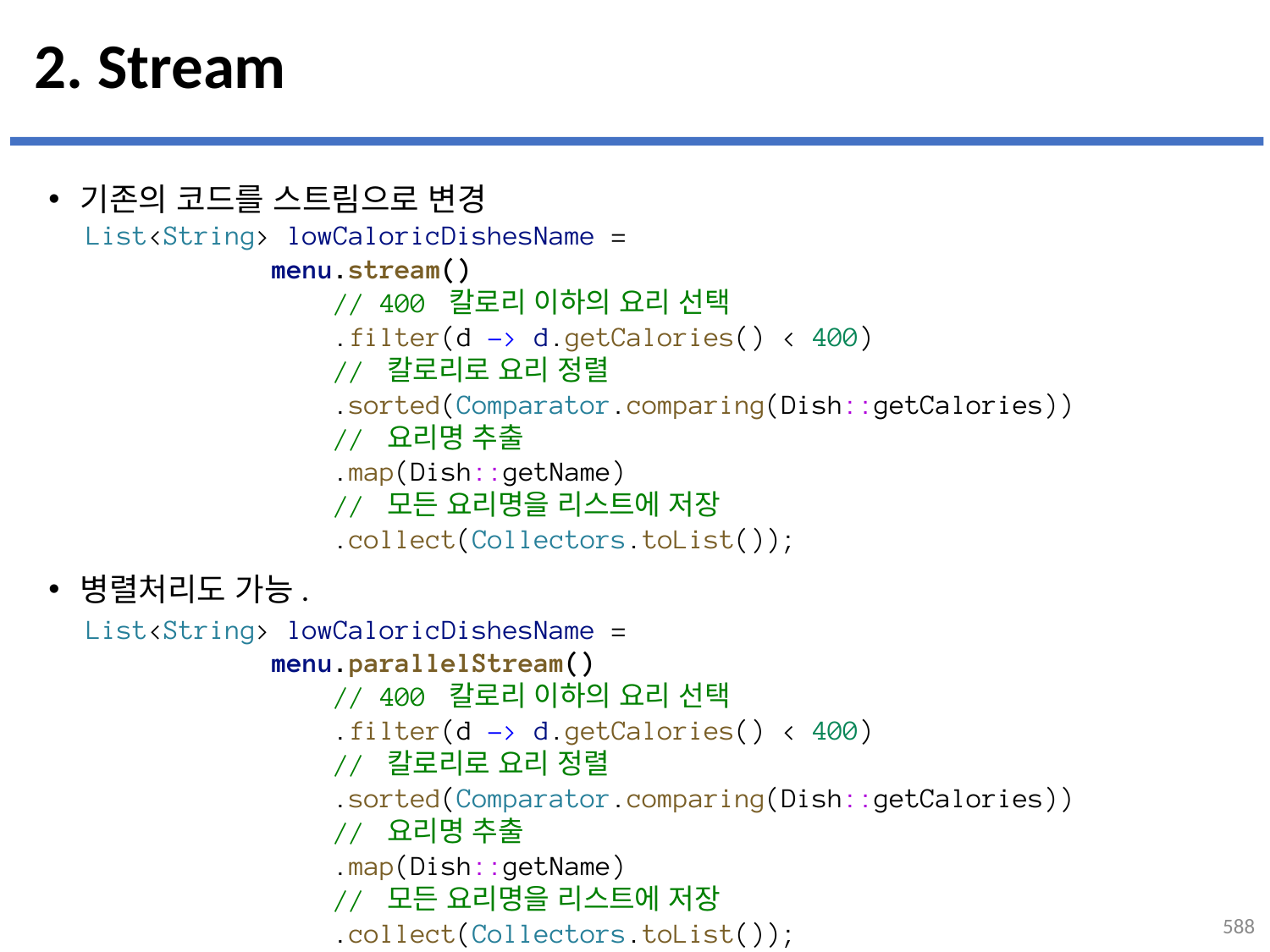

# 2. Stream
기존의 코드를 스트림으로 변경

병렬처리도 가능.
List<String> lowCaloricDishesName =
            menu.stream()
                // 400 칼로리 이하의 요리 선택
                .filter(d -> d.getCalories() < 400)
                // 칼로리로 요리 정렬
                .sorted(Comparator.comparing(Dish::getCalories))
                // 요리명 추출
                .map(Dish::getName)
                // 모든 요리명을 리스트에 저장
                .collect(Collectors.toList());
List<String> lowCaloricDishesName =
            menu.parallelStream()
                // 400 칼로리 이하의 요리 선택
                .filter(d -> d.getCalories() < 400)
                // 칼로리로 요리 정렬
                .sorted(Comparator.comparing(Dish::getCalories))
                // 요리명 추출
                .map(Dish::getName)
                // 모든 요리명을 리스트에 저장
                .collect(Collectors.toList());
588